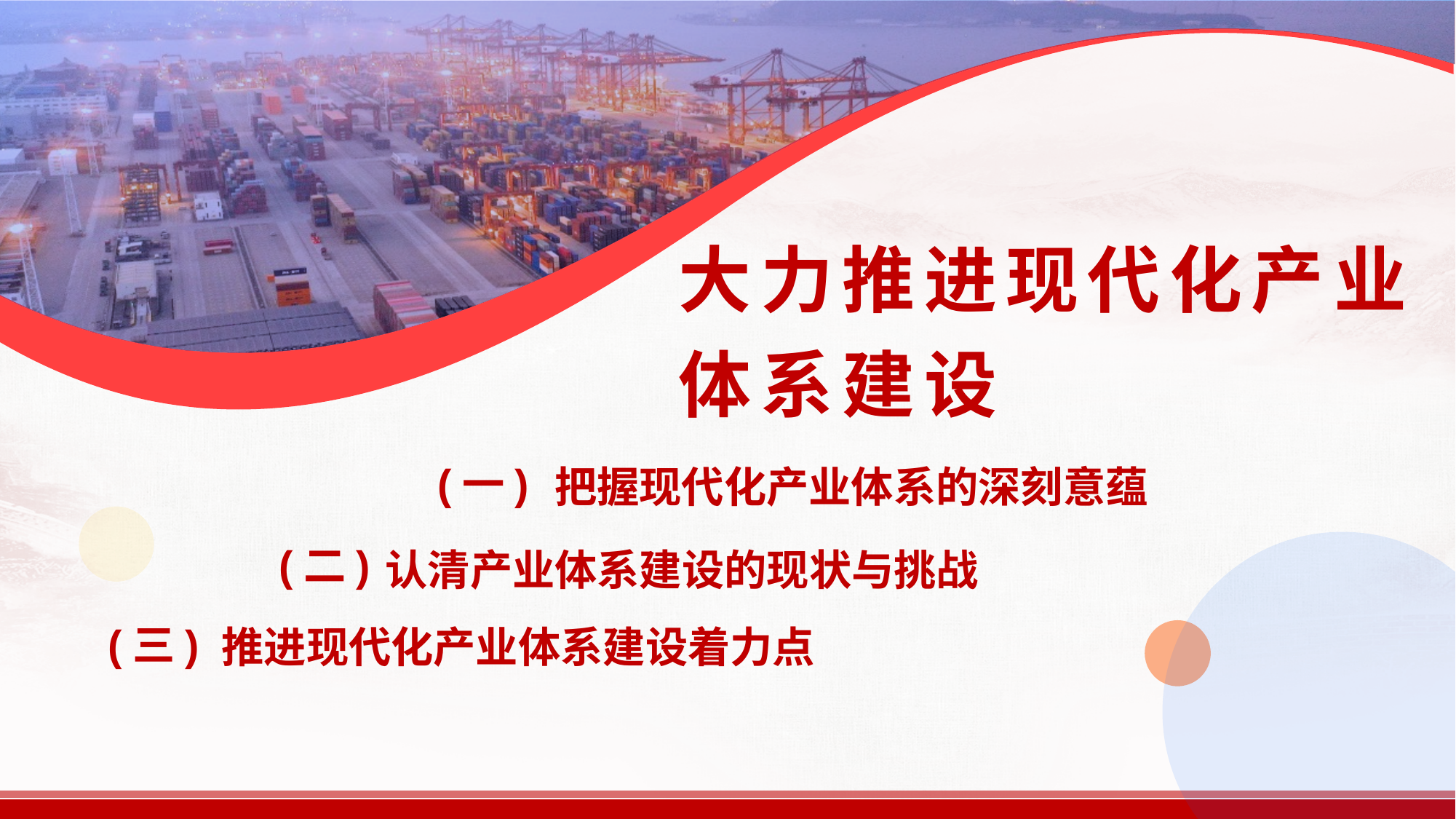

大力推进现代化产业体系建设
(一)
把握现代化产业体系的深刻意蕴

(二)
认清产业体系建设的现状与挑战
(三)
推进现代化产业体系建设着力点